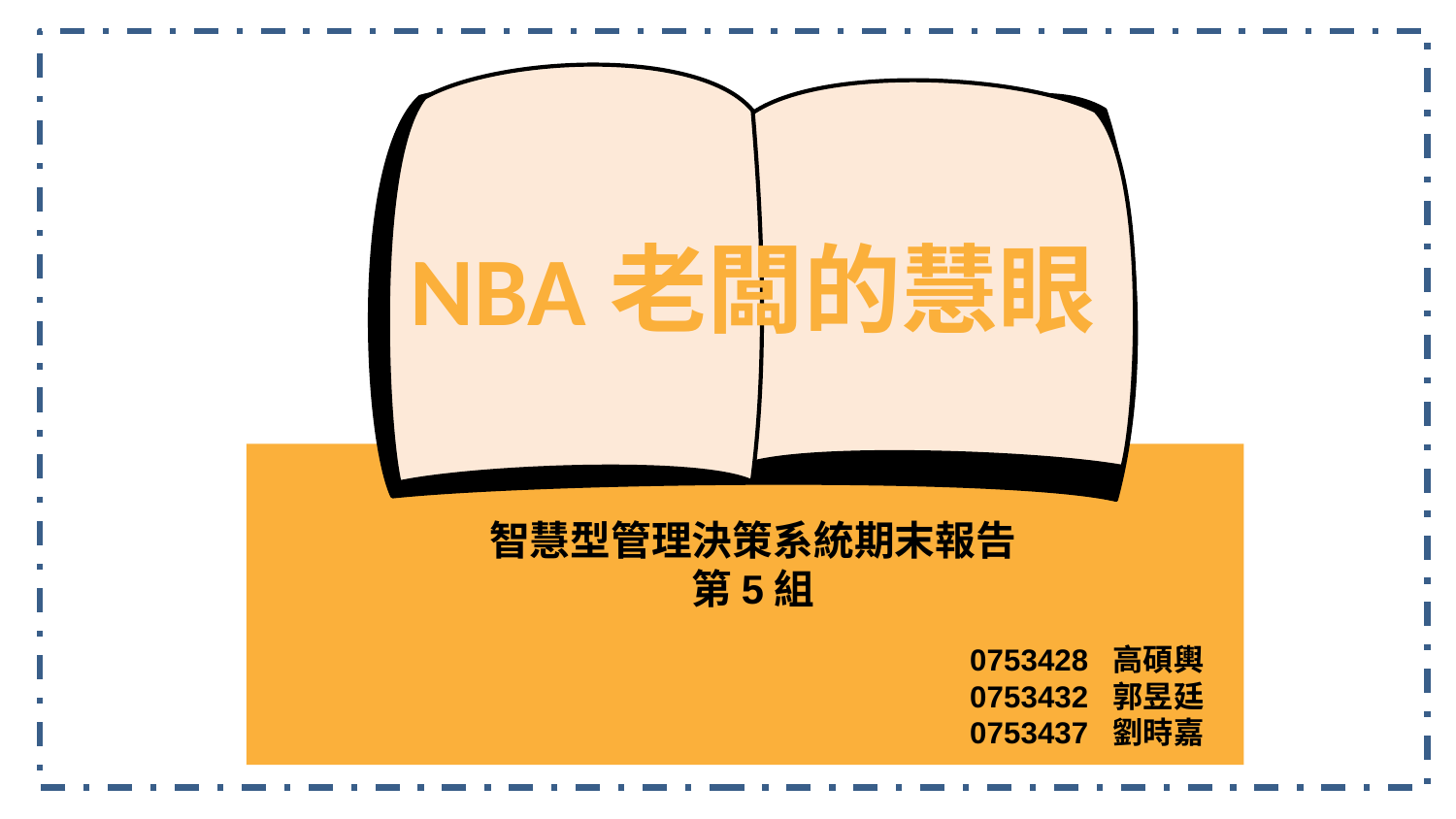

NBA老闆的慧眼

智慧型管理決策系統期末報告
第5組
0753428  高碩輿
0753432  郭昱廷
0753437  劉時嘉